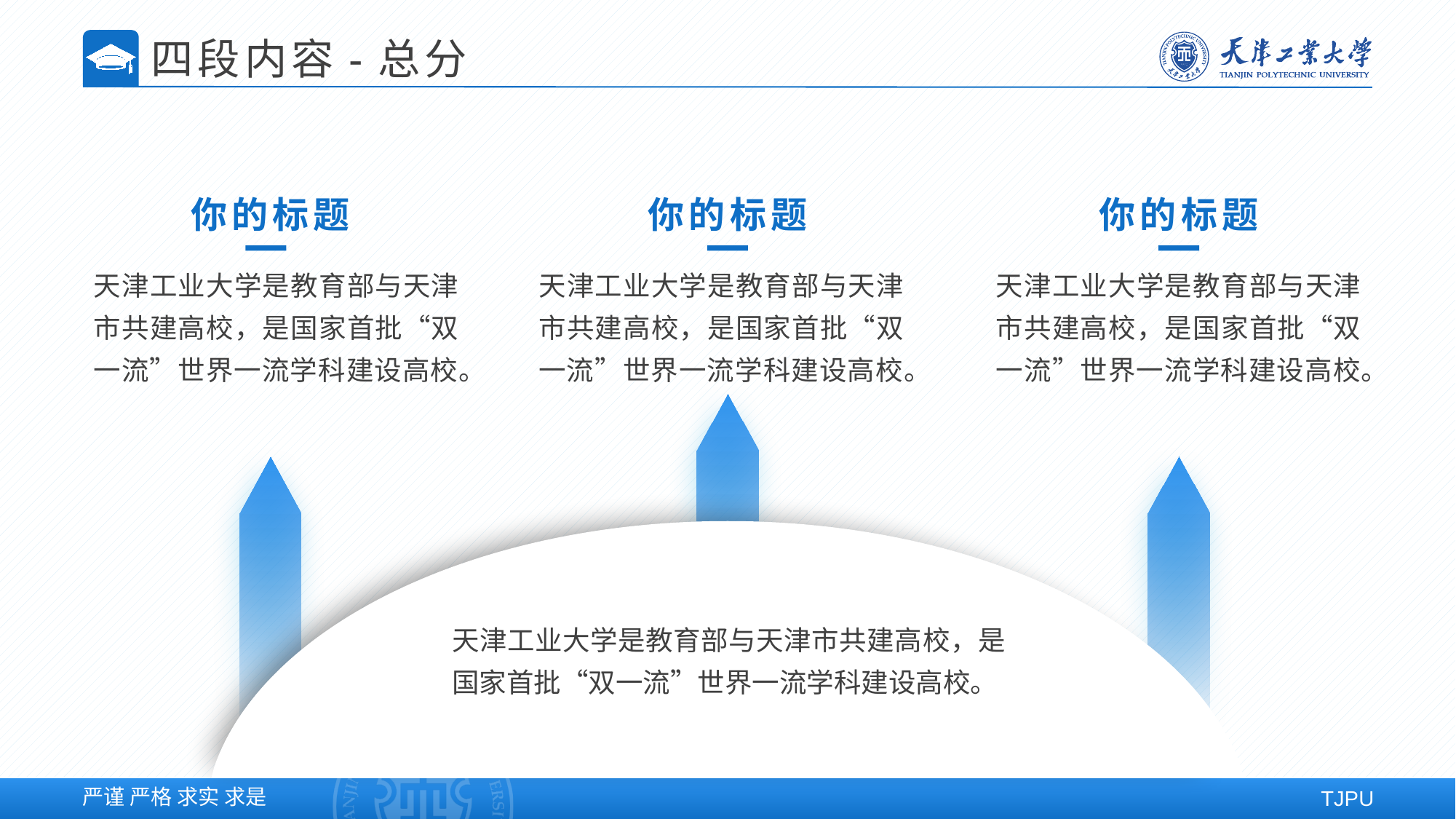

四段内容-总分
你的标题
你的标题
你的标题

天津工业大学是教育部与天津市共建高校，是国家首批“双一流”世界一流学科建设高校。
天津工业大学是教育部与天津市共建高校，是国家首批“双一流”世界一流学科建设高校。
天津工业大学是教育部与天津市共建高校，是国家首批“双一流”世界一流学科建设高校。

天津工业大学是教育部与天津市共建高校，是国家首批“双一流”世界一流学科建设高校。